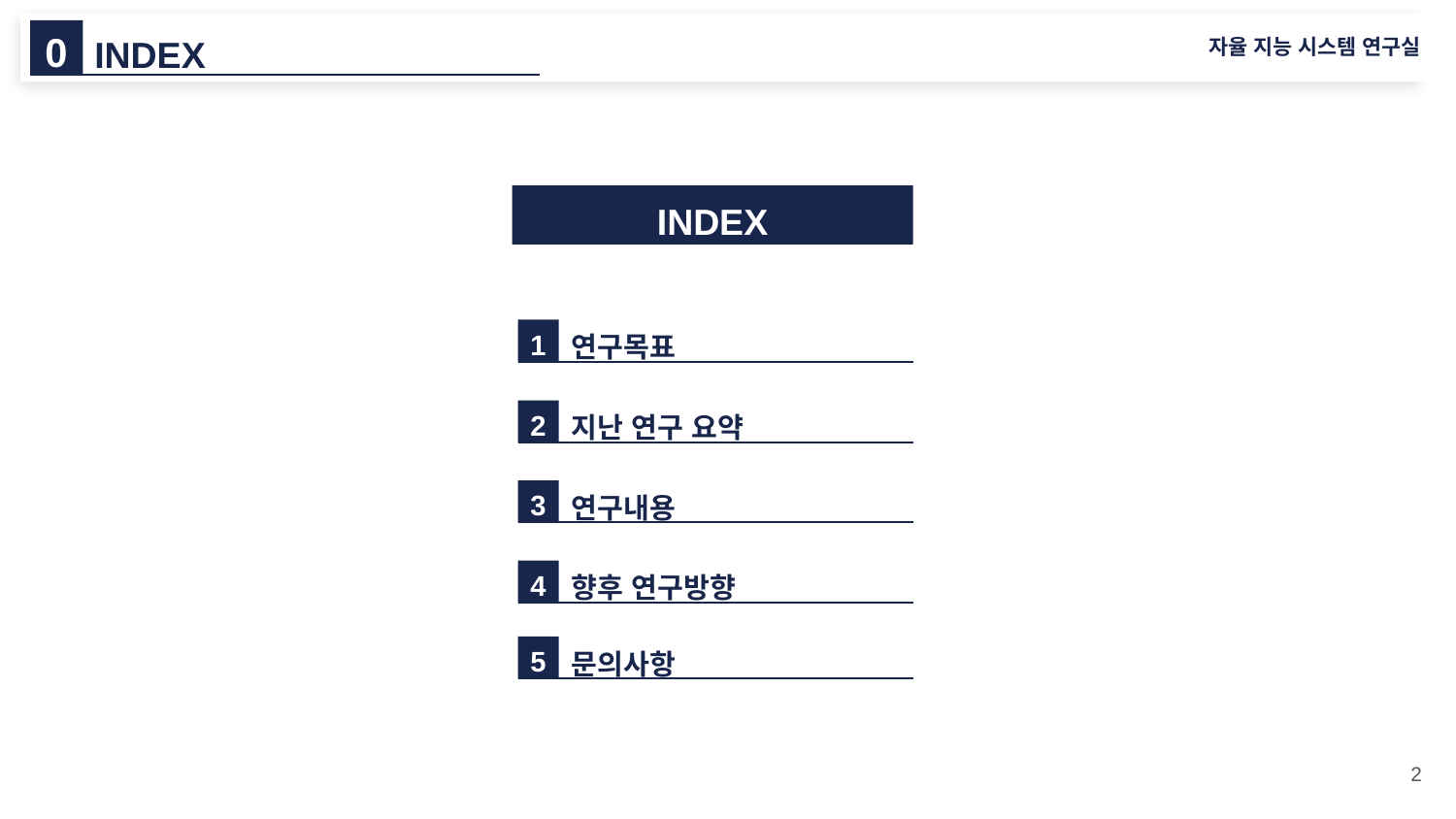

0

INDEX

자율 지능 시스템 연구실
INDEX

1

연구목표
2

지난 연구 요약
3

연구내용
4

향후 연구방향
5

문의사항
2